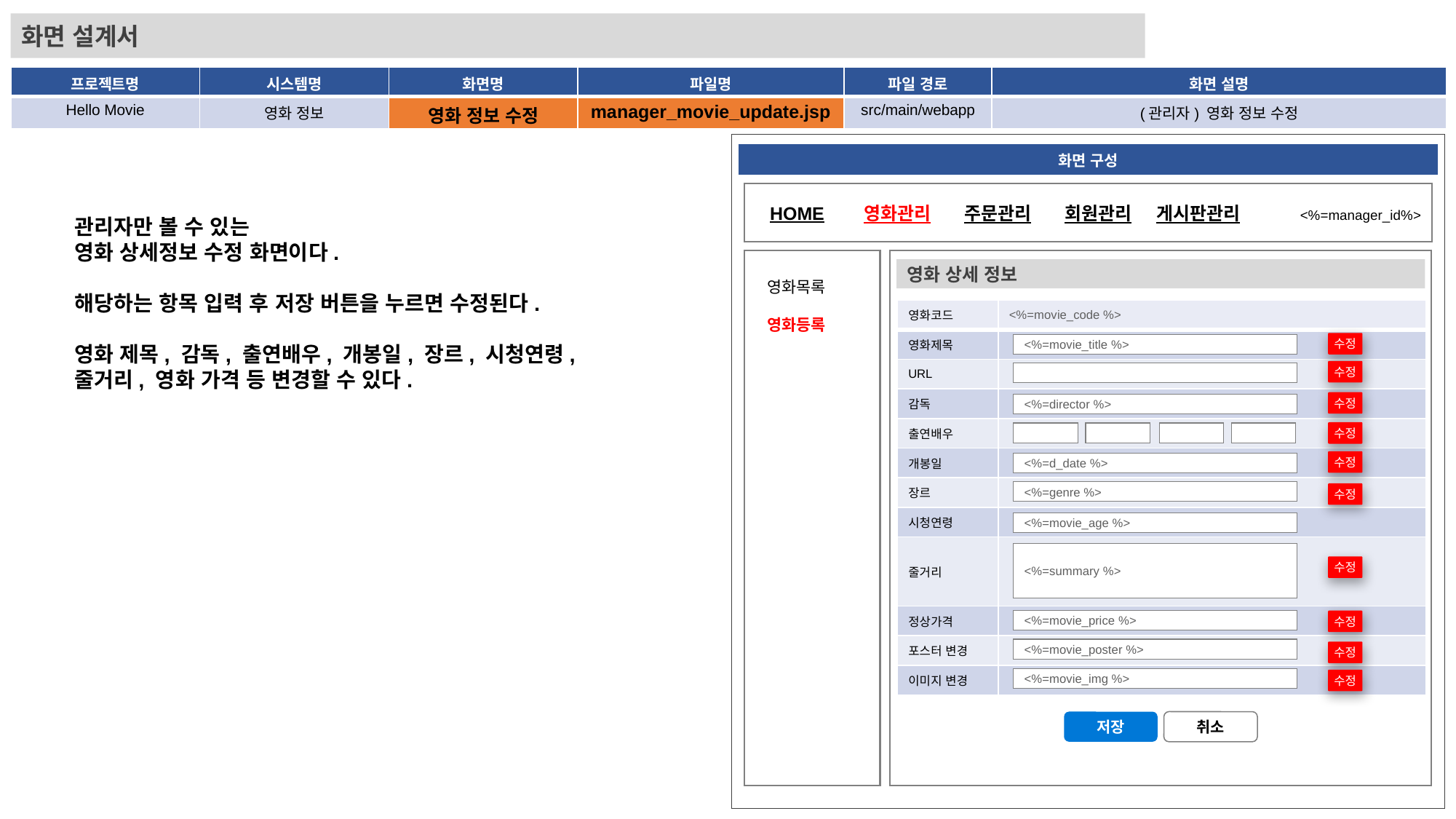

화면 설계서
| 프로젝트명 | 시스템명 | 화면명 | 파일명 | 파일 경로 | 화면 설명 |
| --- | --- | --- | --- | --- | --- |
| Hello Movie | 영화 정보 | 영화 정보 수정 | manager\_movie\_update.jsp | src/main/webapp | (관리자) 영화 정보 수정 |

| 화면 구성 |
| --- |

HOME
영화관리
주문관리
회원관리
게시판관리
<%=manager_id%>
관리자만 볼 수 있는
영화 상세정보 수정 화면이다.

해당하는 항목 입력 후 저장 버튼을 누르면 수정된다.

영화 제목, 감독, 출연배우, 개봉일, 장르, 시청연령, 줄거리, 영화 가격 등 변경할 수 있다.

영화 상세 정보
영화목록

영화등록
| 영화코드 | <%=movie\_code %> |
| --- | --- |
| 영화제목 |  |
| URL |  |
| 감독 |  |
| 출연배우 |  |
| 개봉일 |  |
| 장르 |  |
| 시청연령 |  |
| 줄거리 |  |
| 정상가격 |  |
| 포스터 변경 |  |
| 이미지 변경 |  |
수정
<%=movie_title %>
수정

수정
<%=director %>
수정

수정
<%=d_date %>
<%=genre %>
수정
<%=movie_age %>
<%=summary %>
수정
<%=movie_price %>
수정
<%=movie_poster %>
수정
<%=movie_img %>
수정
저장
취소